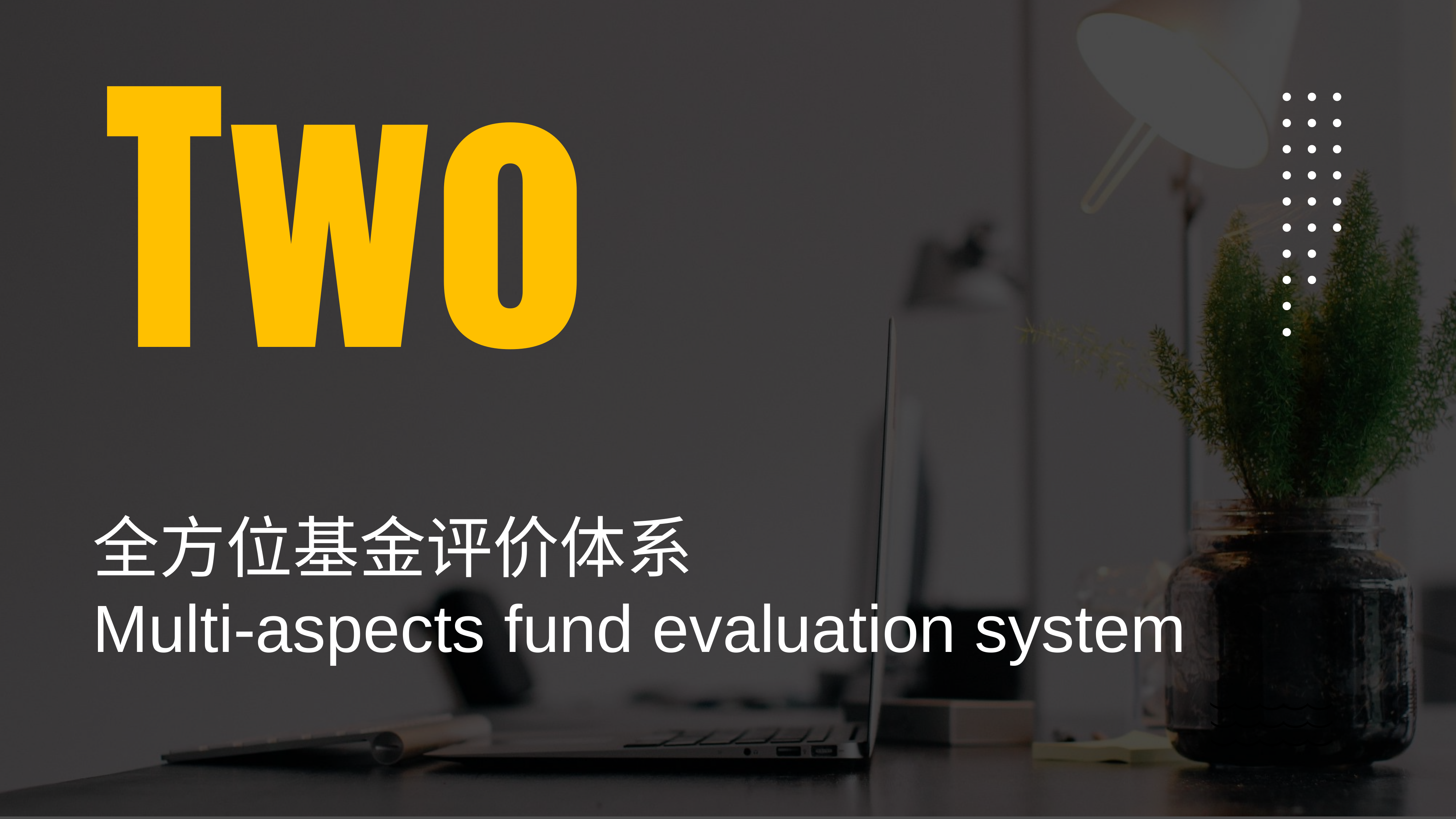

Two

全方位基金评价体系
Multi-aspects fund evaluation system
(
(
(
(
(
(
(
(
(
(
(
(
(
(
(